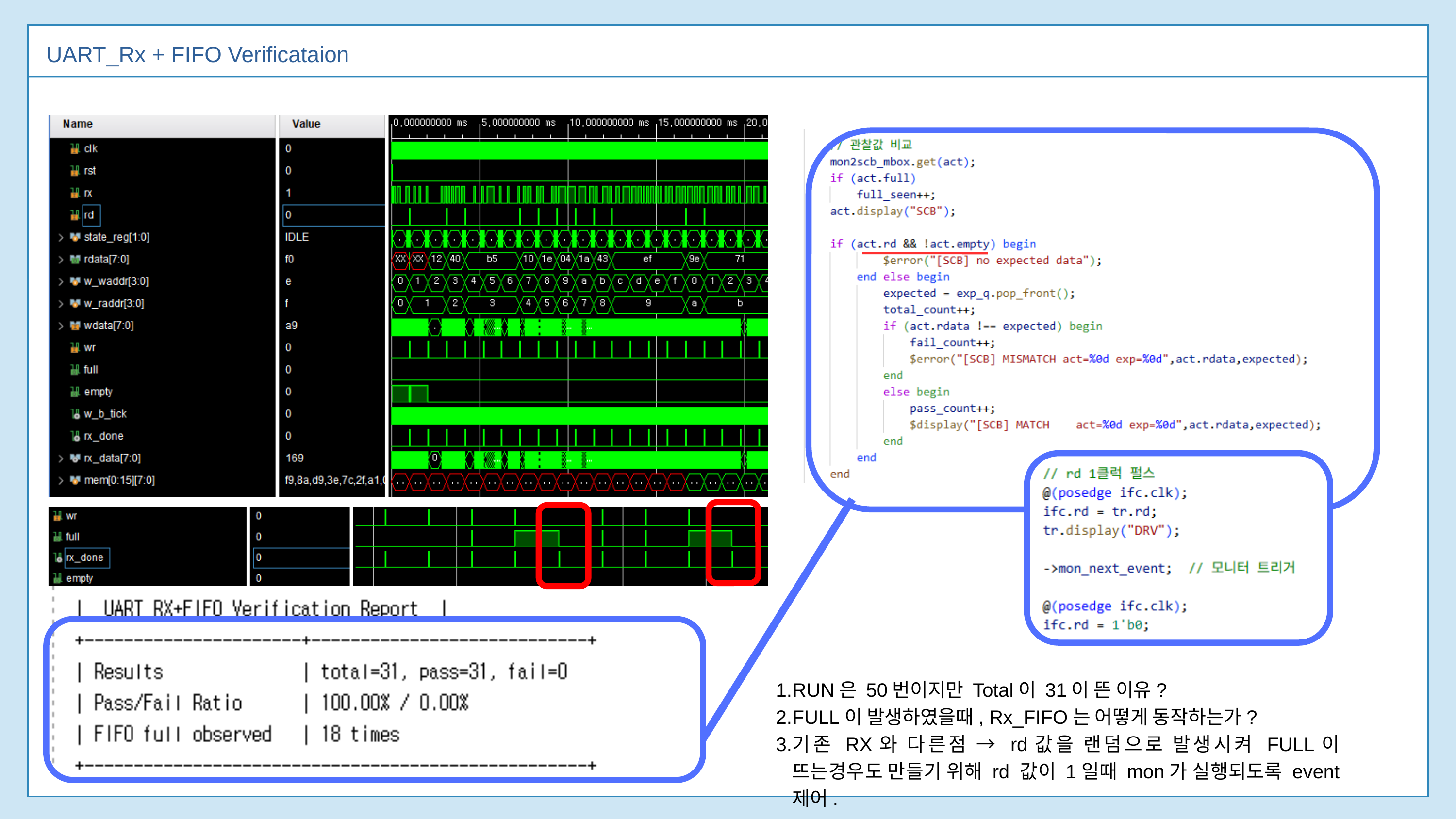

UART_Rx + FIFO Verificataion

RUN은 50번이지만 Total이 31이 뜬 이유?
FULL이 발생하였을때, Rx_FIFO는 어떻게 동작하는가?
기존 RX와 다른점 → rd값을 랜덤으로 발생시켜 FULL이 뜨는경우도 만들기 위해 rd 값이 1일때 mon가 실행되도록 event 제어.